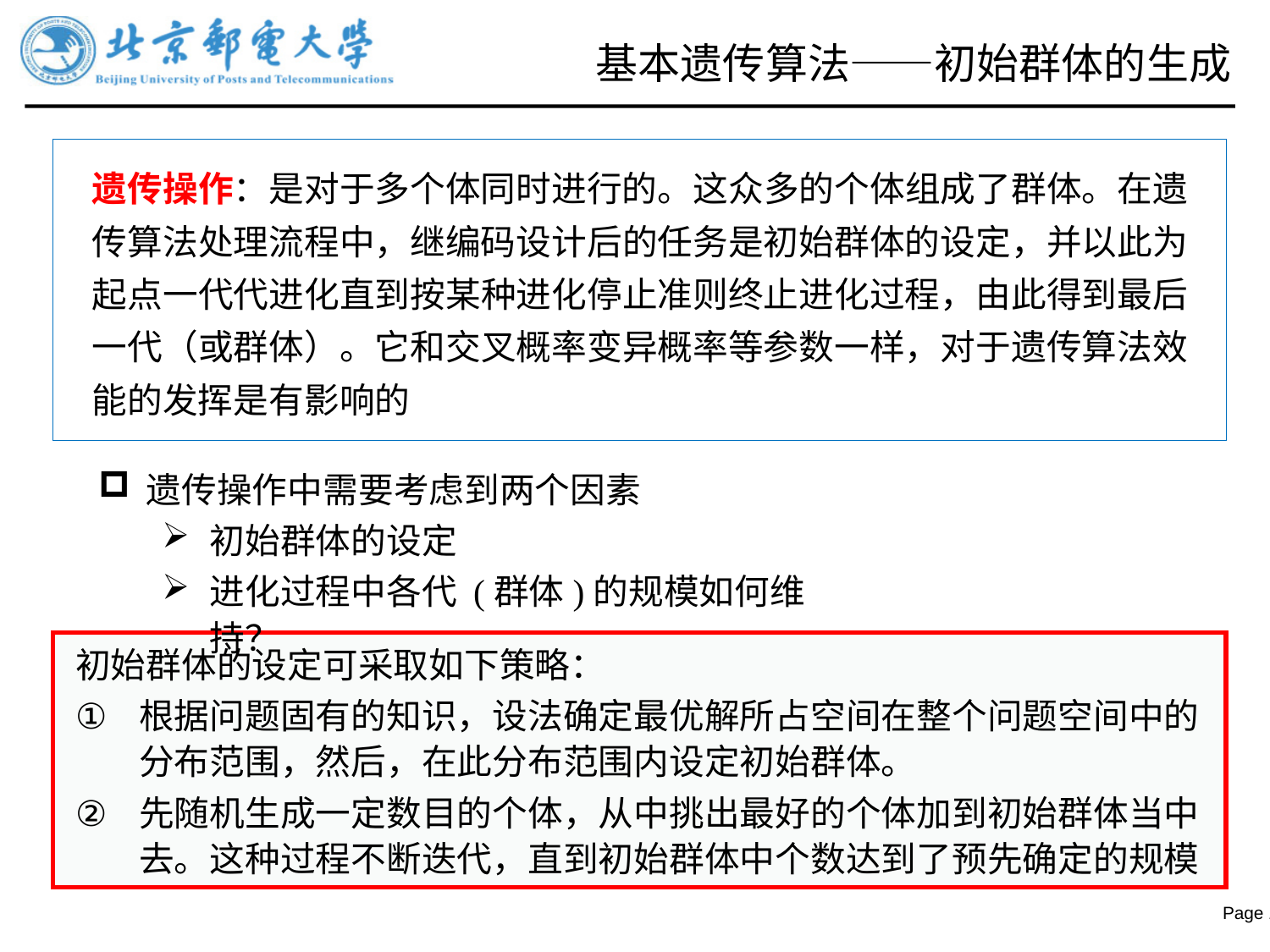

# 基本遗传算法——初始群体的生成

遗传操作：是对于多个体同时进行的。这众多的个体组成了群体。在遗传算法处理流程中，继编码设计后的任务是初始群体的设定，并以此为起点一代代进化直到按某种进化停止准则终止进化过程，由此得到最后一代（或群体）。它和交叉概率变异概率等参数一样，对于遗传算法效能的发挥是有影响的
遗传操作中需要考虑到两个因素
初始群体的设定
进化过程中各代 (群体)的规模如何维持？

初始群体的设定可采取如下策略：
根据问题固有的知识，设法确定最优解所占空间在整个问题空间中的分布范围，然后，在此分布范围内设定初始群体。
先随机生成一定数目的个体，从中挑出最好的个体加到初始群体当中去。这种过程不断迭代，直到初始群体中个数达到了预先确定的规模